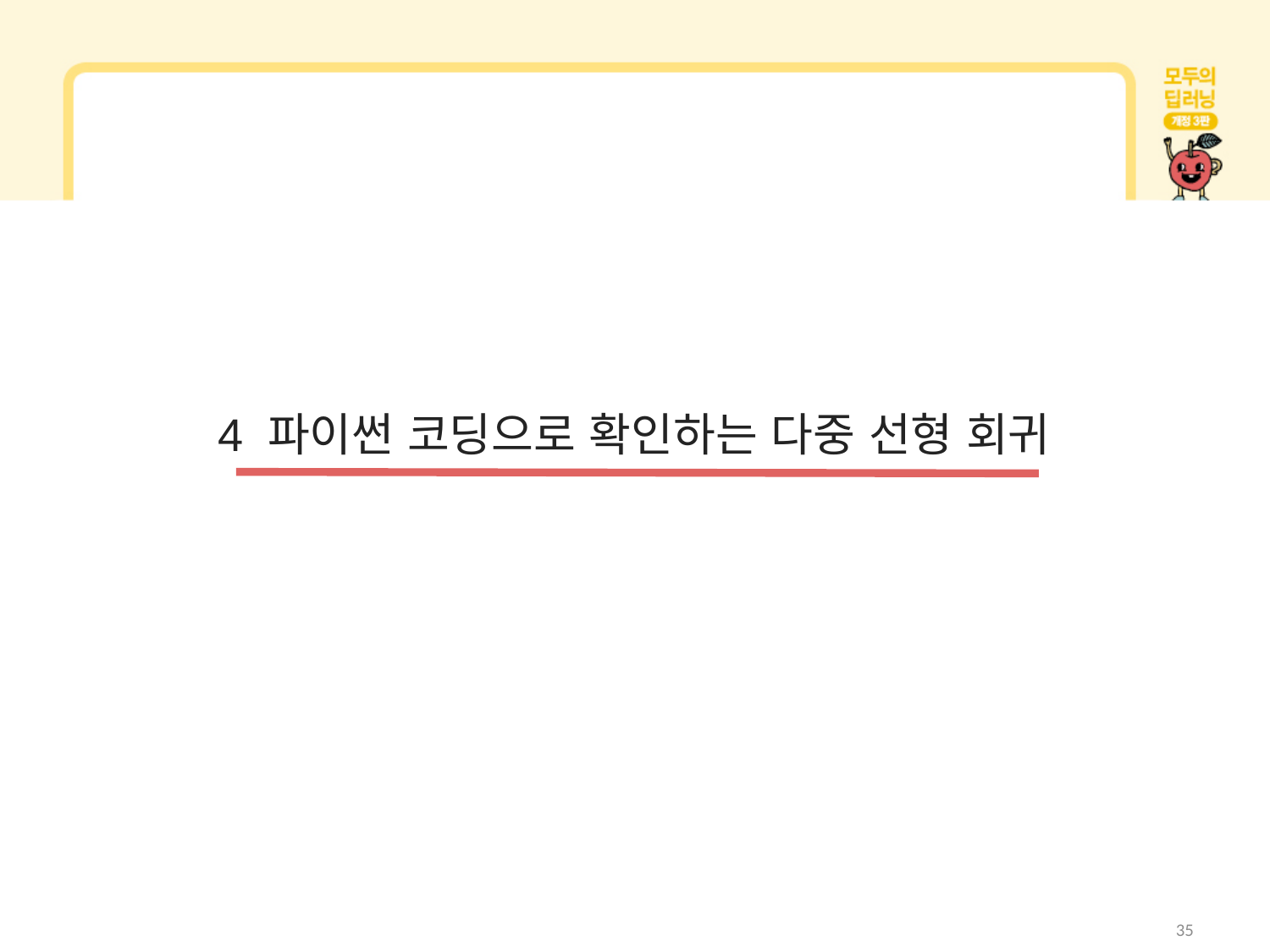

4 파이썬 코딩으로 확인하는 다중 선형 회귀
35